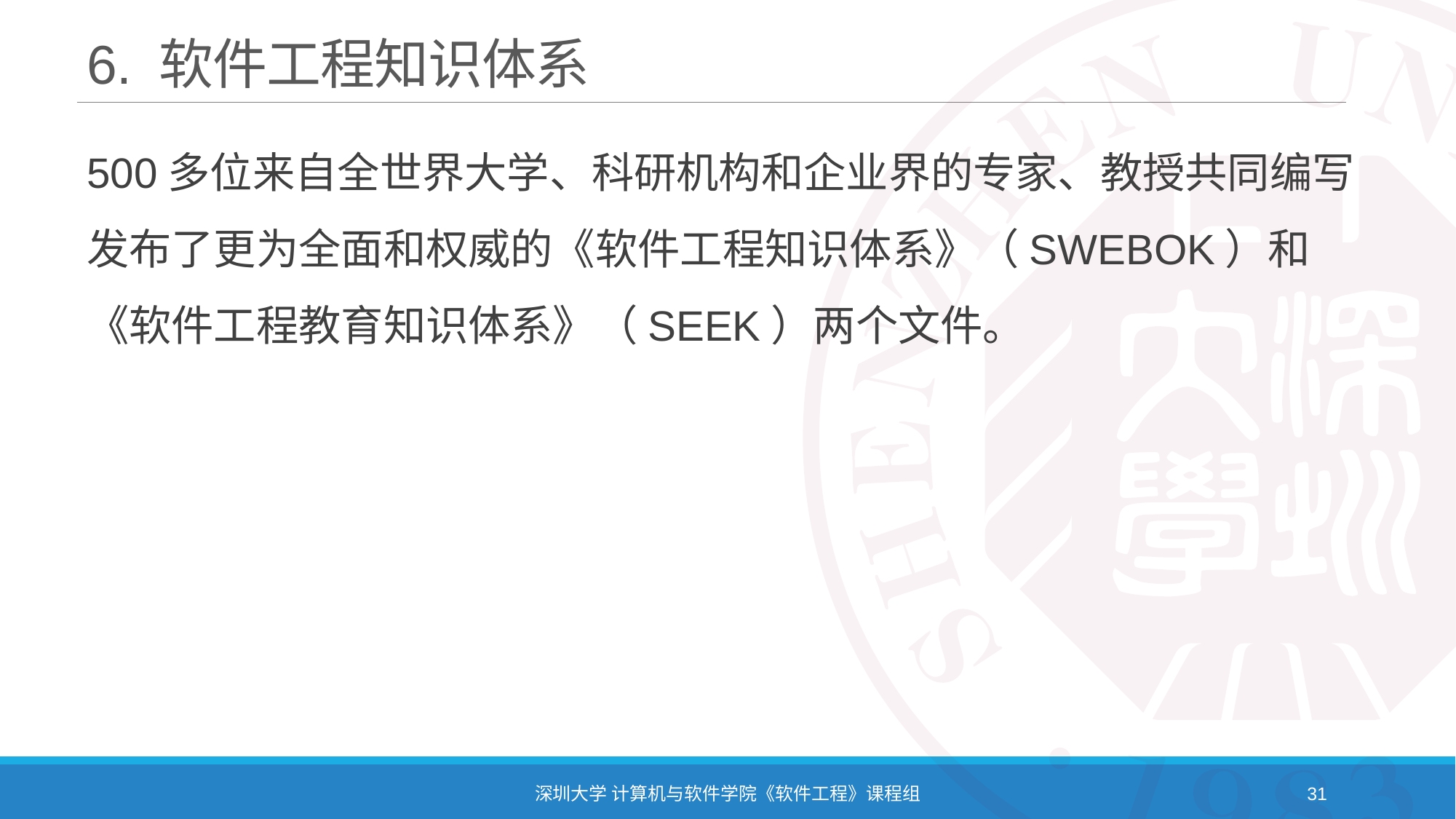

# 6. 软件工程知识体系
500多位来自全世界大学、科研机构和企业界的专家、教授共同编写发布了更为全面和权威的《软件工程知识体系》（SWEBOK）和《软件工程教育知识体系》（SEEK）两个文件。
深圳大学 计算机与软件学院《软件工程》课程组
31